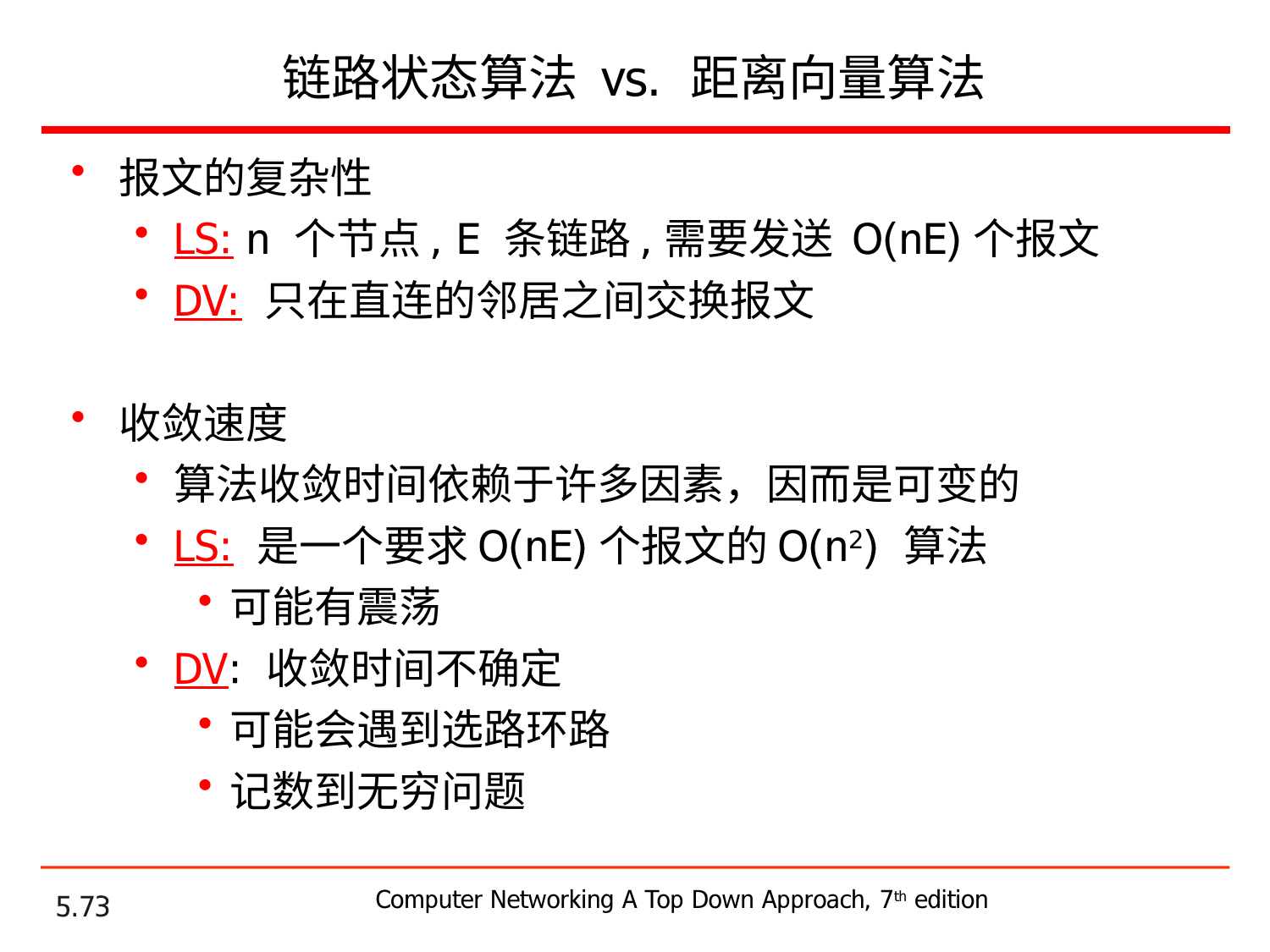

# 链路状态算法 vs. 距离向量算法
报文的复杂性
LS: n 个节点, E 条链路,需要发送 O(nE)个报文
DV: 只在直连的邻居之间交换报文

收敛速度
算法收敛时间依赖于许多因素，因而是可变的
LS: 是一个要求O(nE)个报文的O(n2) 算法
可能有震荡
DV: 收敛时间不确定
可能会遇到选路环路
记数到无穷问题